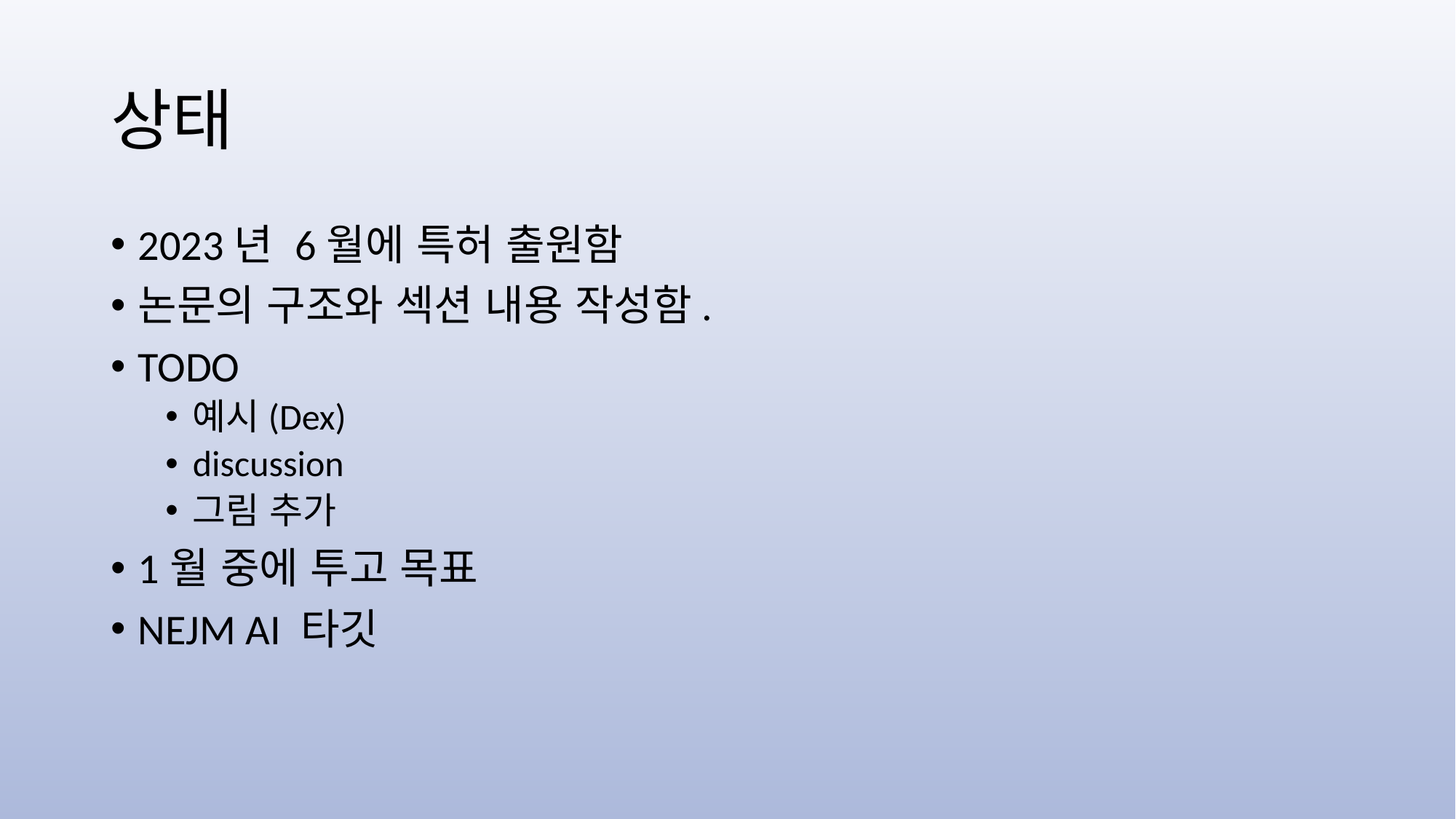

# 상태
2023년 6월에 특허 출원함
논문의 구조와 섹션 내용 작성함.
TODO
예시(Dex)
discussion
그림 추가
1월 중에 투고 목표
NEJM AI 타깃